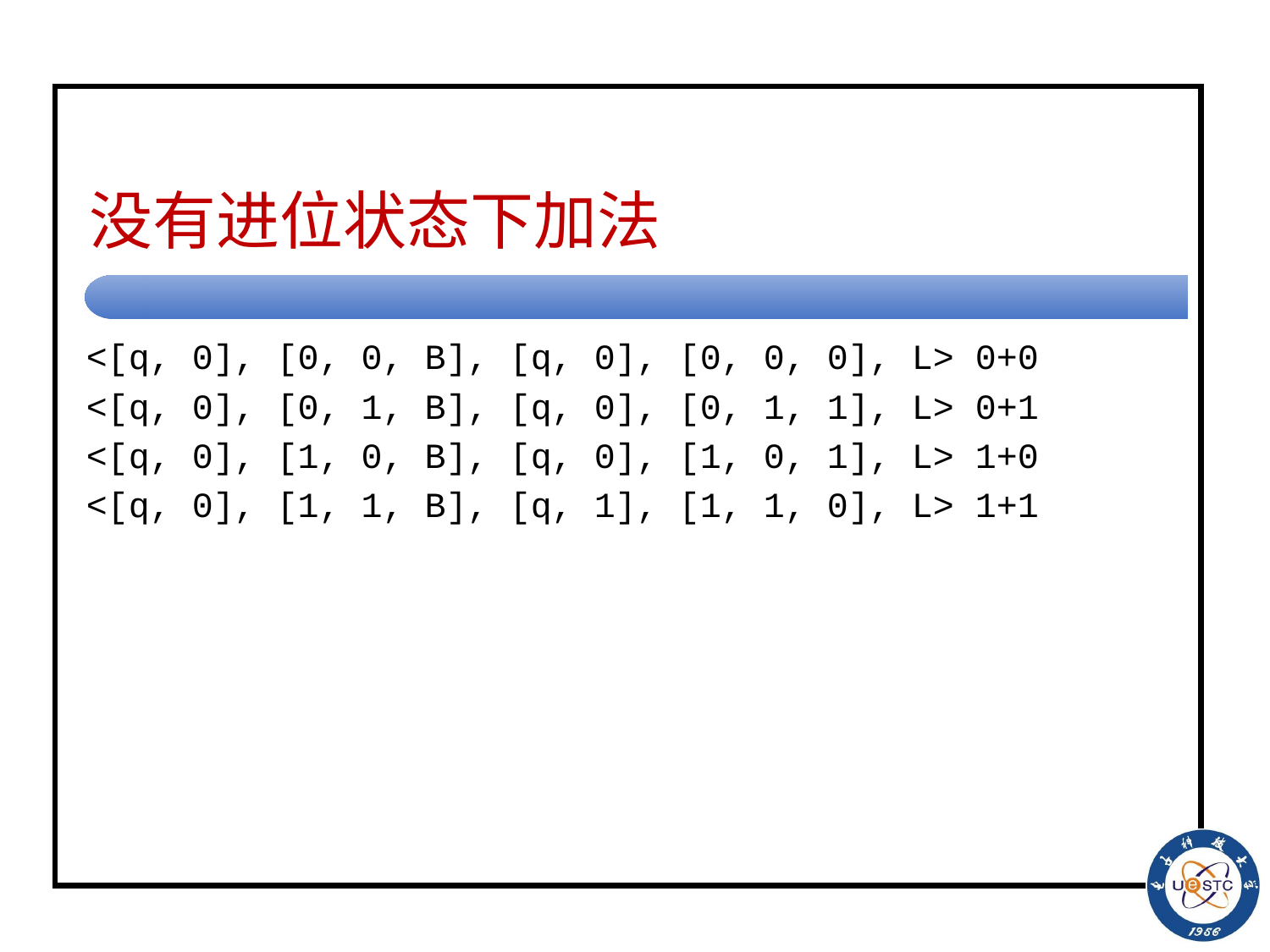

# 没有进位状态下加法
<[q, 0], [0, 0, B], [q, 0], [0, 0, 0], L> 0+0
<[q, 0], [0, 1, B], [q, 0], [0, 1, 1], L> 0+1
<[q, 0], [1, 0, B], [q, 0], [1, 0, 1], L> 1+0
<[q, 0], [1, 1, B], [q, 1], [1, 1, 0], L> 1+1